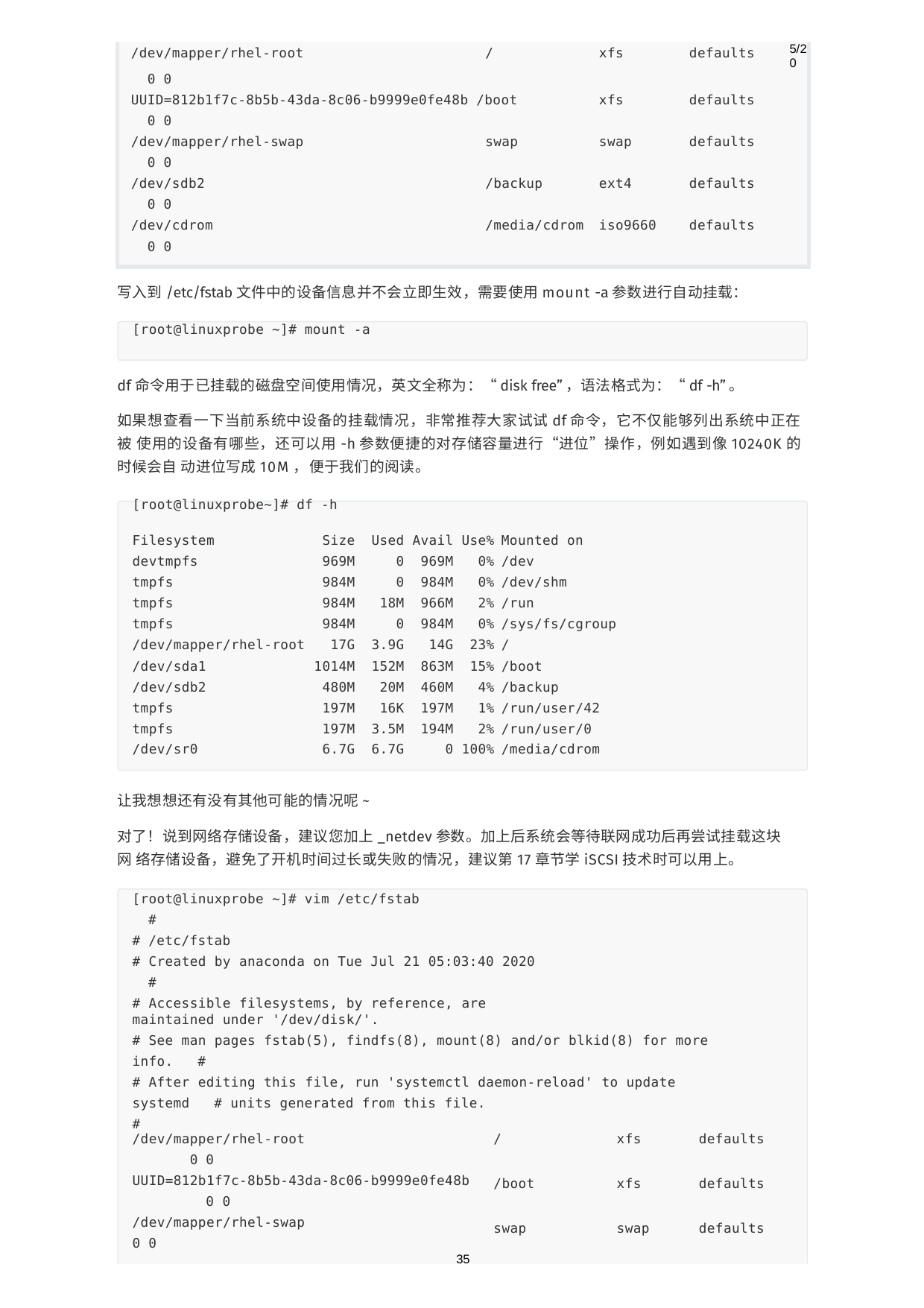

|  | /dev/mapper/rhel-root / | xfs | defaults | 5/20 |
| --- | --- | --- | --- | --- |
|  | 0 0 |  |  |  |
|  | UUID=812b1f7c-8b5b-43da-8c06-b9999e0fe48b /boot | xfs | defaults |  |
|  | 0 0 |  |  |  |
|  | /dev/mapper/rhel-swap swap | swap | defaults |  |
|  | 0 0 |  |  |  |
|  | /dev/sdb2 /backup | ext4 | defaults |  |
|  | 0 0 |  |  |  |
|  | /dev/cdrom /media/cdrom | iso9660 | defaults |  |
|  | 0 0 |  |  |  |
|  |  |  |  |  |

写入到/etc/fstab文件中的设备信息并不会立即生效，需要使用mount -a参数进行自动挂载：

[root@linuxprobe ~]# mount -a

df命令用于已挂载的磁盘空间使用情况，英文全称为：“disk free”，语法格式为：“df -h”。
如果想查看一下当前系统中设备的挂载情况，非常推荐大家试试df命令，它不仅能够列出系统中正在被 使用的设备有哪些，还可以用-h参数便捷的对存储容量进行“进位”操作，例如遇到像10240K的时候会自 动进位写成10M，便于我们的阅读。

[root@linuxprobe~]# df -h

| Filesystem | Size | Used | Avail | Use% | Mounted on |
| --- | --- | --- | --- | --- | --- |
| devtmpfs | 969M | 0 | 969M | 0% | /dev |
| tmpfs | 984M | 0 | 984M | 0% | /dev/shm |
| tmpfs | 984M | 18M | 966M | 2% | /run |
| tmpfs | 984M | 0 | 984M | 0% | /sys/fs/cgroup |
| /dev/mapper/rhel-root | 17G | 3.9G | 14G | 23% | / |
| /dev/sda1 | 1014M | 152M | 863M | 15% | /boot |
| /dev/sdb2 | 480M | 20M | 460M | 4% | /backup |
| tmpfs | 197M | 16K | 197M | 1% | /run/user/42 |
| tmpfs | 197M | 3.5M | 194M | 2% | /run/user/0 |
| /dev/sr0 | 6.7G | 6.7G | 0 | 100% | /media/cdrom |
让我想想还有没有其他可能的情况呢~
对了！说到网络存储设备，建议您加上_netdev参数。加上后系统会等待联网成功后再尝试挂载这块网 络存储设备，避免了开机时间过长或失败的情况，建议第17章节学iSCSI技术时可以用上。

[root@linuxprobe ~]# vim /etc/fstab   #
# /etc/fstab
# Created by anaconda on Tue Jul 21 05:03:40 2020   #
# Accessible filesystems, by reference, are maintained under '/dev/disk/'.
# See man pages fstab(5), findfs(8), mount(8) and/or blkid(8) for more info.   #
# After editing this file, run 'systemctl daemon-reload' to update systemd   # units generated from this file.
#

/dev/mapper/rhel-root
0 0
UUID=812b1f7c-8b5b-43da-8c06-b9999e0fe48b   0 0
/dev/mapper/rhel-swap
0 0
/	xfs	defaults

/boot	xfs	defaults

swap	swap	defaults
35